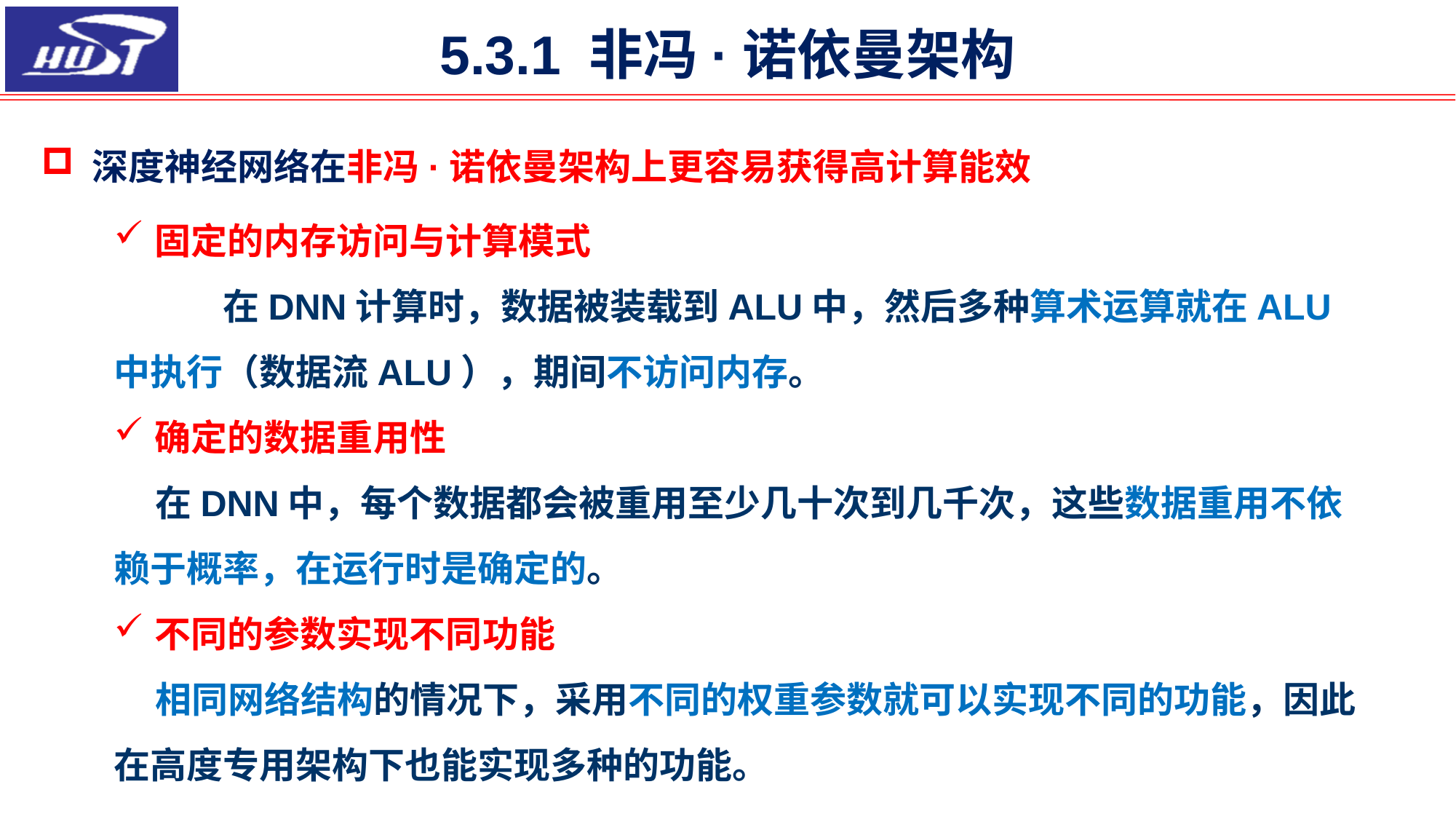

# 5.3.1 非冯·诺依曼架构
 深度神经网络在非冯·诺依曼架构上更容易获得高计算能效
固定的内存访问与计算模式
	在DNN计算时，数据被装载到ALU中，然后多种算术运算就在ALU中执行（数据流ALU），期间不访问内存。
确定的数据重用性
    在DNN中，每个数据都会被重用至少几十次到几千次，这些数据重用不依赖于概率，在运行时是确定的。
不同的参数实现不同功能
    相同网络结构的情况下，采用不同的权重参数就可以实现不同的功能，因此在高度专用架构下也能实现多种的功能。
9